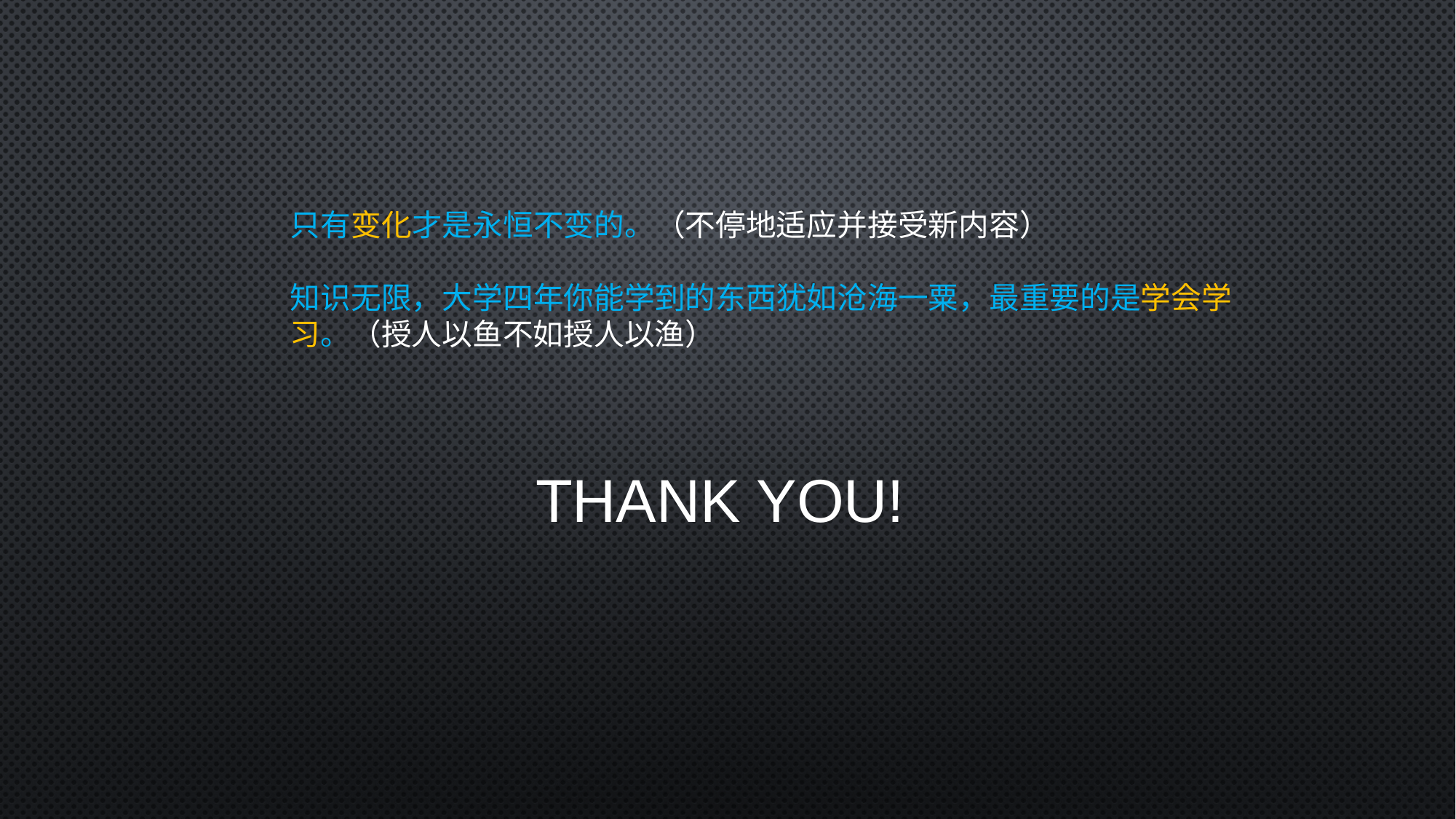

只有变化才是永恒不变的。（不停地适应并接受新内容）

知识无限，大学四年你能学到的东西犹如沧海一粟，最重要的是学会学习。（授人以鱼不如授人以渔）
THANK YOU!